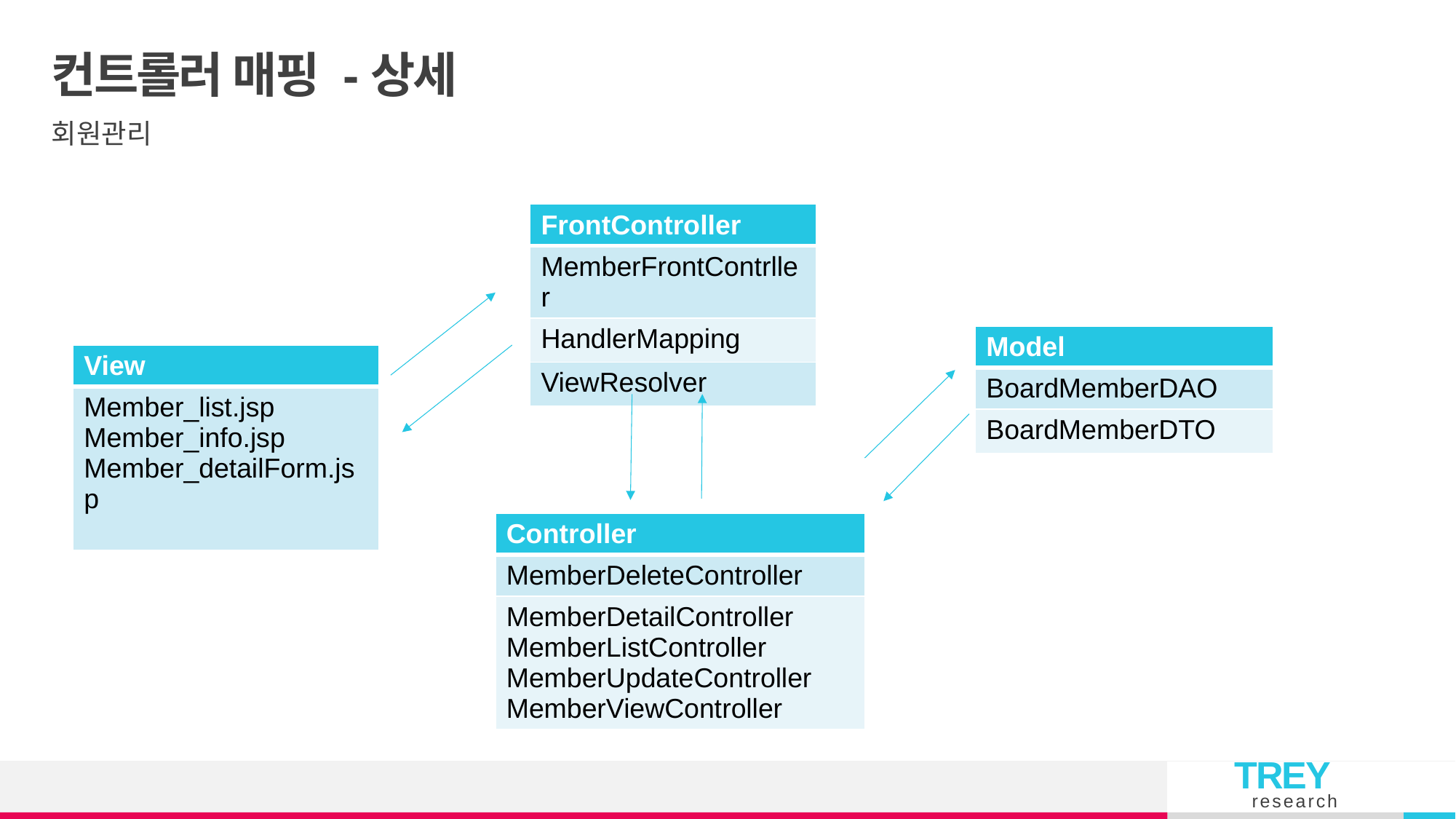

# 컨트롤러 매핑 -상세
회원관리

| FrontController |
| --- |
| MemberFrontContrller |
| HandlerMapping |
| ViewResolver |
| Model |
| --- |
| BoardMemberDAO |
| BoardMemberDTO |
| View |
| --- |
| Member\_list.jsp Member\_info.jsp Member\_detailForm.jsp |
| Controller |
| --- |
| MemberDeleteController |
| MemberDetailController MemberListController MemberUpdateController MemberViewController |